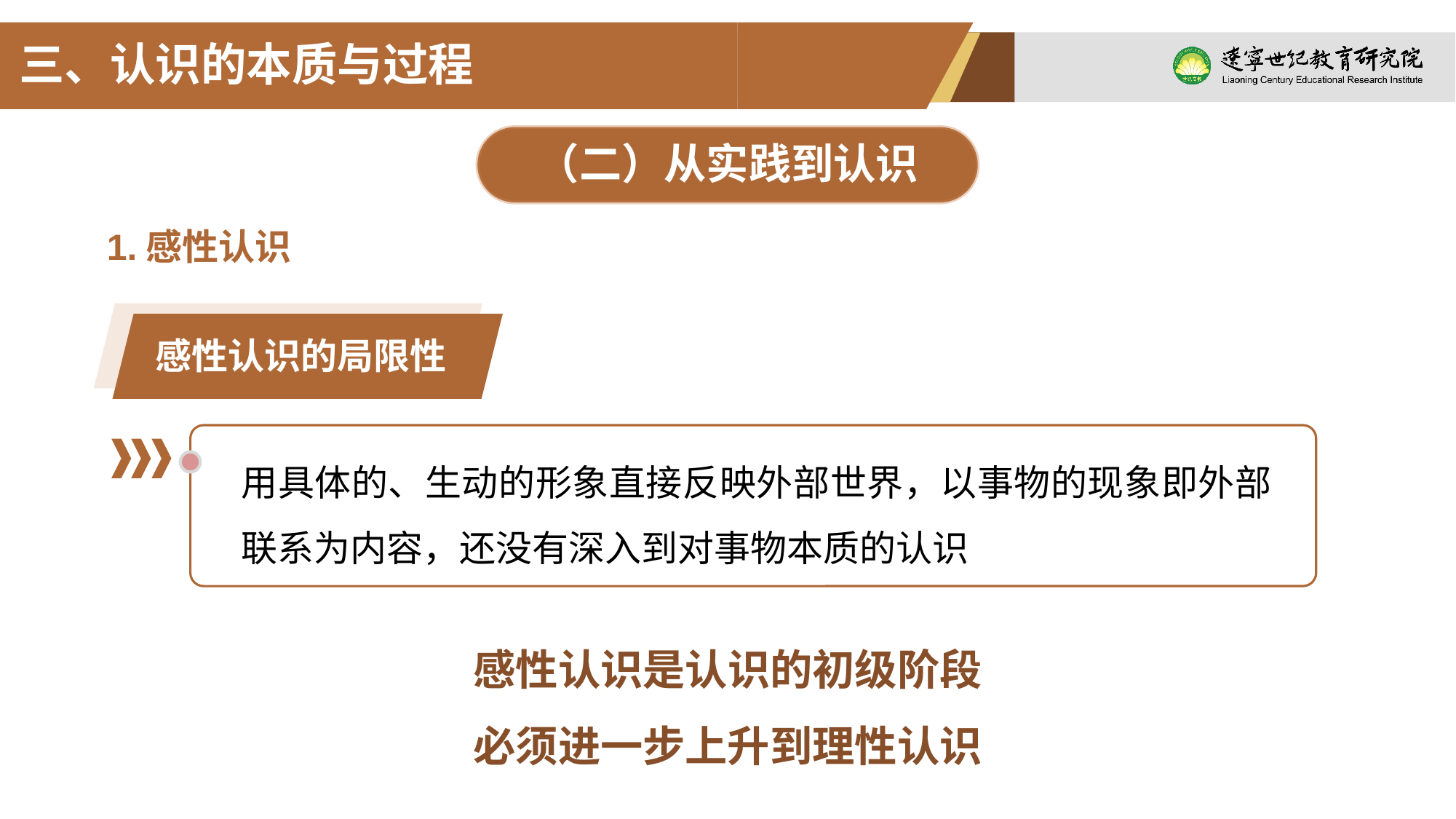

三、认识的本质与过程
（二）从实践到认识
1.感性认识

感性认识的局限性

用具体的、生动的形象直接反映外部世界，以事物的现象即外部联系为内容，还没有深入到对事物本质的认识
感性认识是认识的初级阶段
必须进一步上升到理性认识